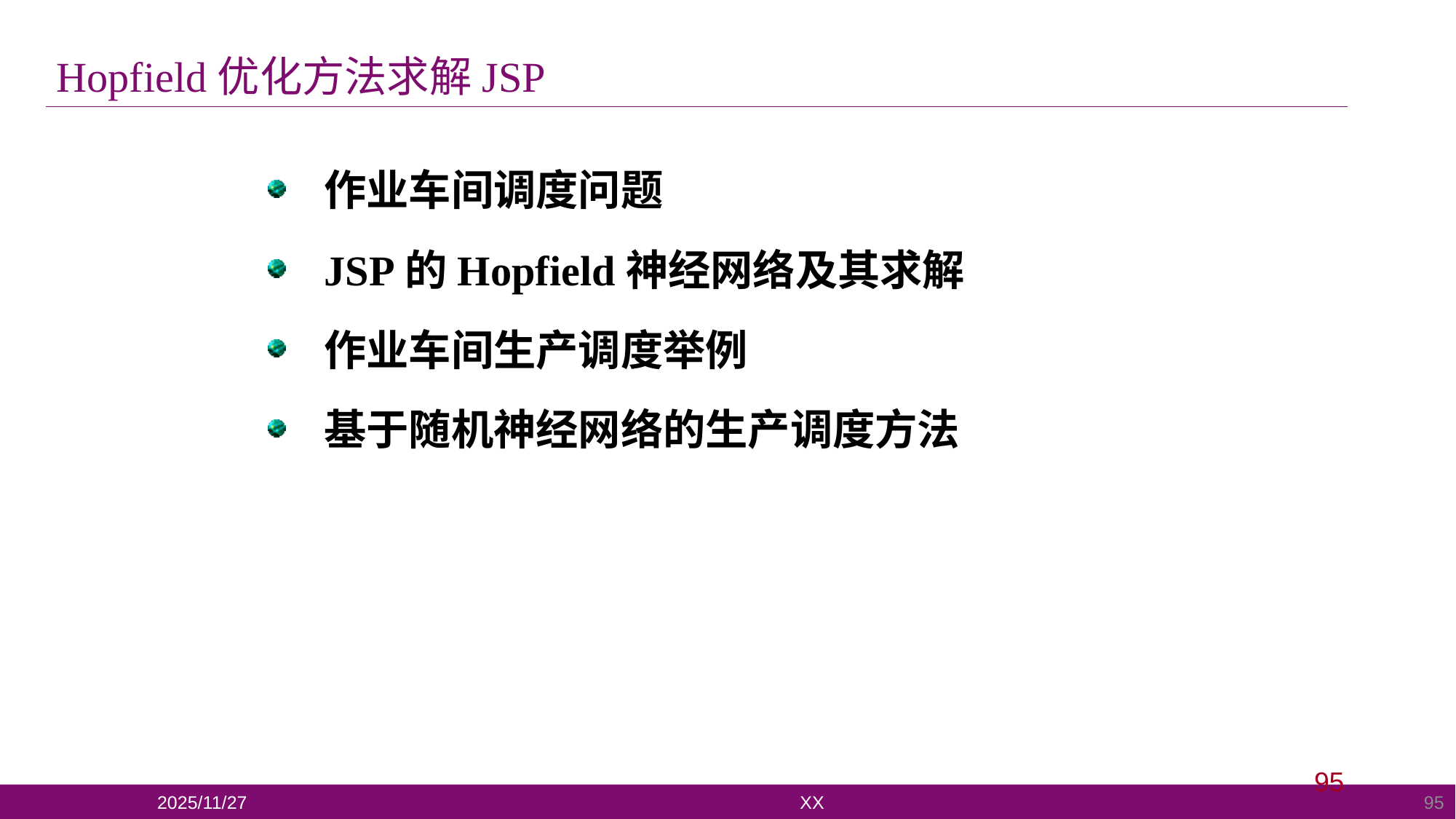

Hopfield优化方法求解JSP
作业车间调度问题
JSP的Hopfield神经网络及其求解
作业车间生产调度举例
基于随机神经网络的生产调度方法

95